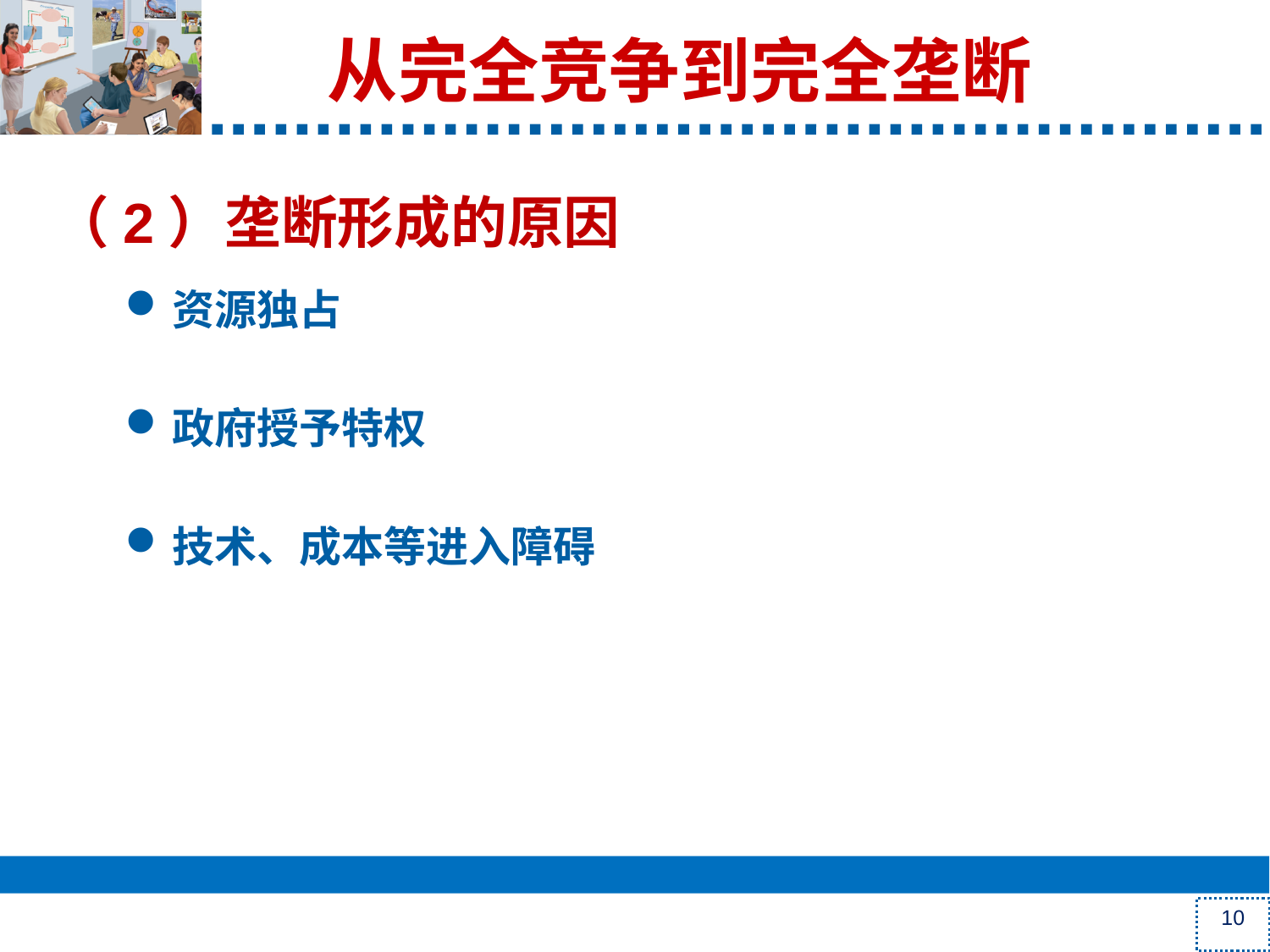

#
从完全竞争到完全垄断

（2）垄断形成的原因
资源独占

政府授予特权

技术、成本等进入障碍

10